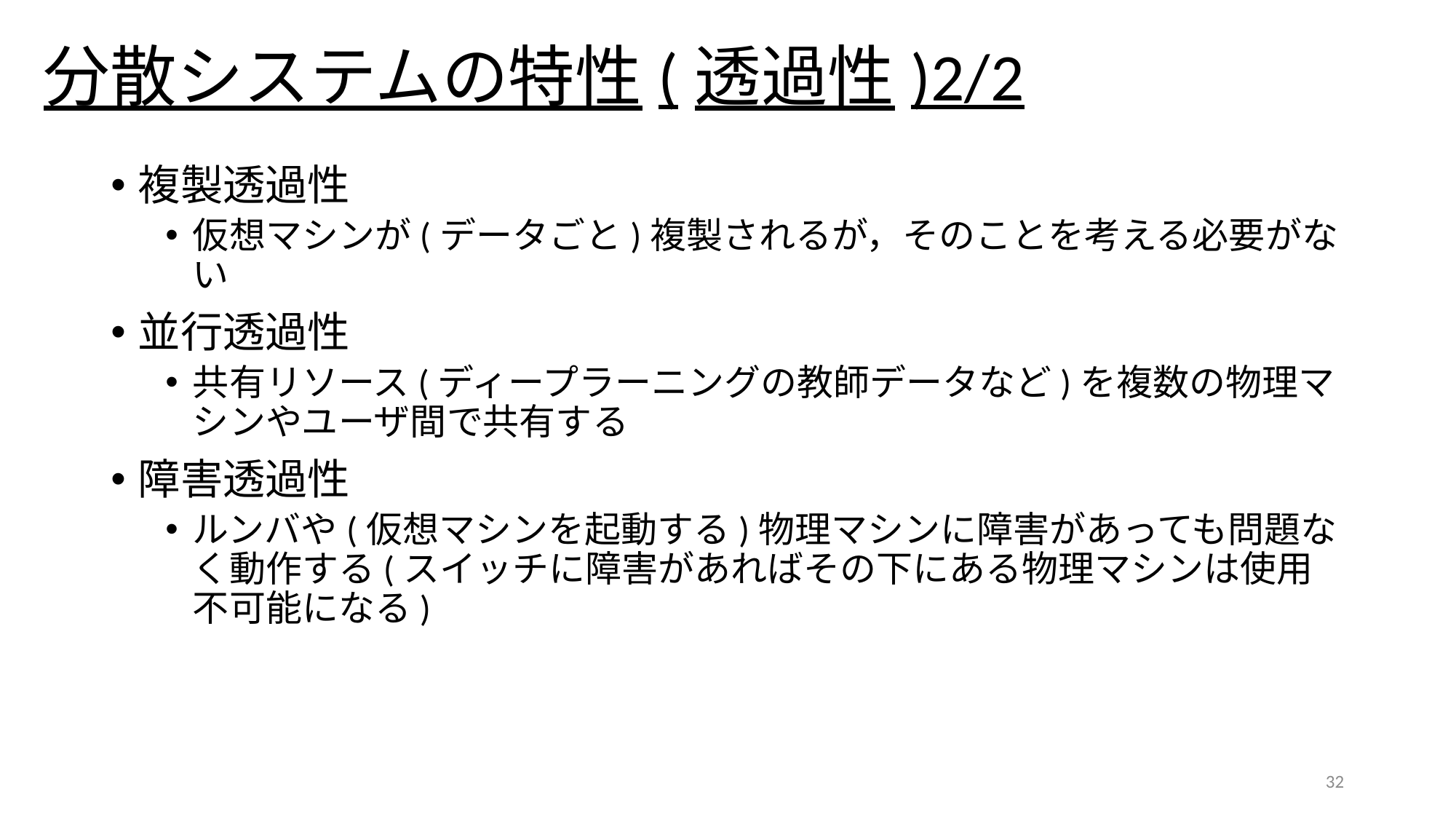

# 分散システムの特性(透過性)2/2
複製透過性
仮想マシンが(データごと)複製されるが，そのことを考える必要がない
並行透過性
共有リソース(ディープラーニングの教師データなど)を複数の物理マシンやユーザ間で共有する
障害透過性
ルンバや(仮想マシンを起動する)物理マシンに障害があっても問題なく動作する(スイッチに障害があればその下にある物理マシンは使用不可能になる)
32